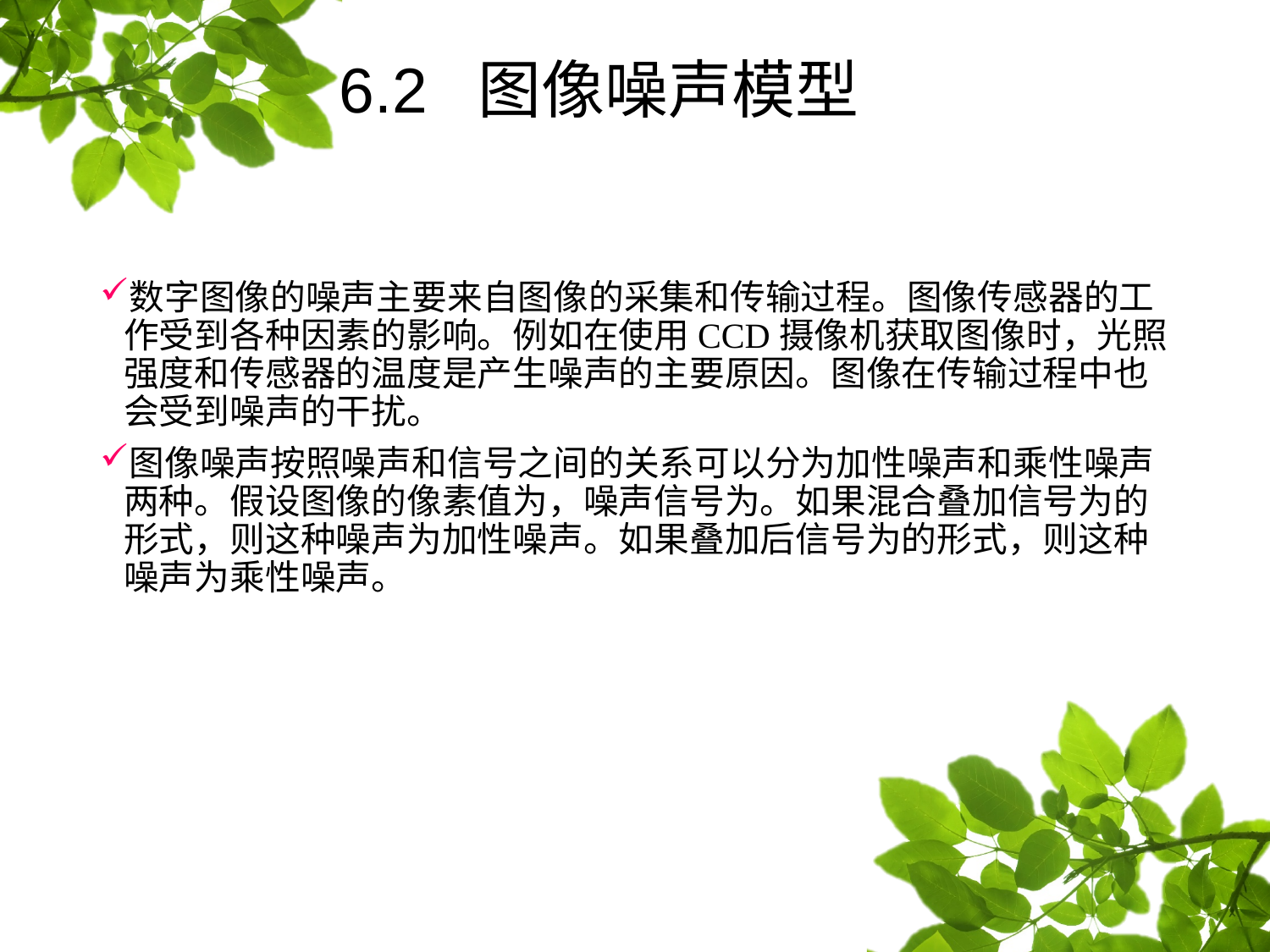

# 6.2  图像噪声模型
数字图像的噪声主要来自图像的采集和传输过程。图像传感器的工作受到各种因素的影响。例如在使用CCD摄像机获取图像时，光照强度和传感器的温度是产生噪声的主要原因。图像在传输过程中也会受到噪声的干扰。
图像噪声按照噪声和信号之间的关系可以分为加性噪声和乘性噪声两种。假设图像的像素值为，噪声信号为。如果混合叠加信号为的形式，则这种噪声为加性噪声。如果叠加后信号为的形式，则这种噪声为乘性噪声。